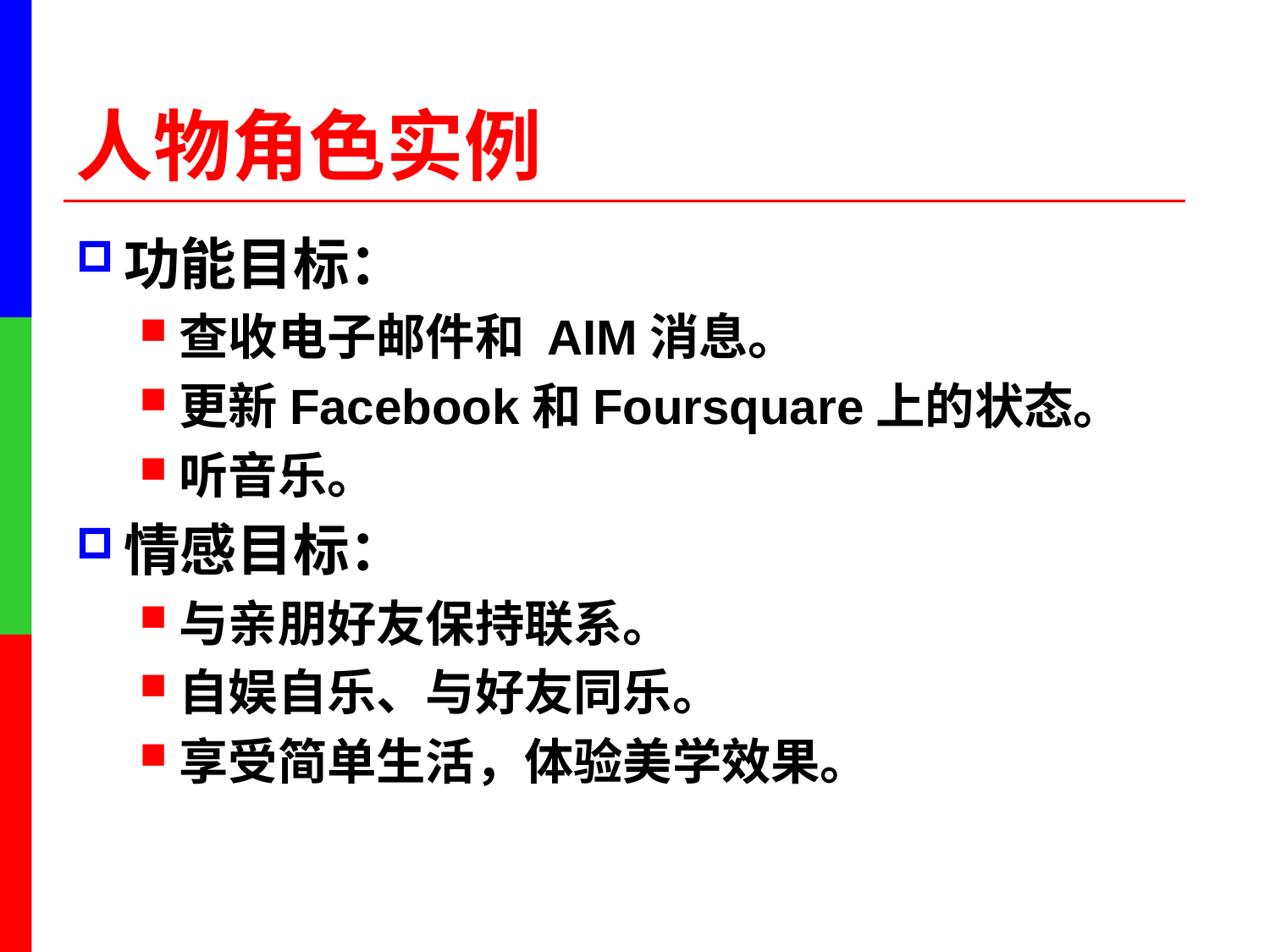

# 人物角色实例
功能目标：
查收电子邮件和 AIM消息。
更新Facebook和Foursquare上的状态。
听音乐。
情感目标：
与亲朋好友保持联系。
自娱自乐、与好友同乐。
享受简单生活，体验美学效果。